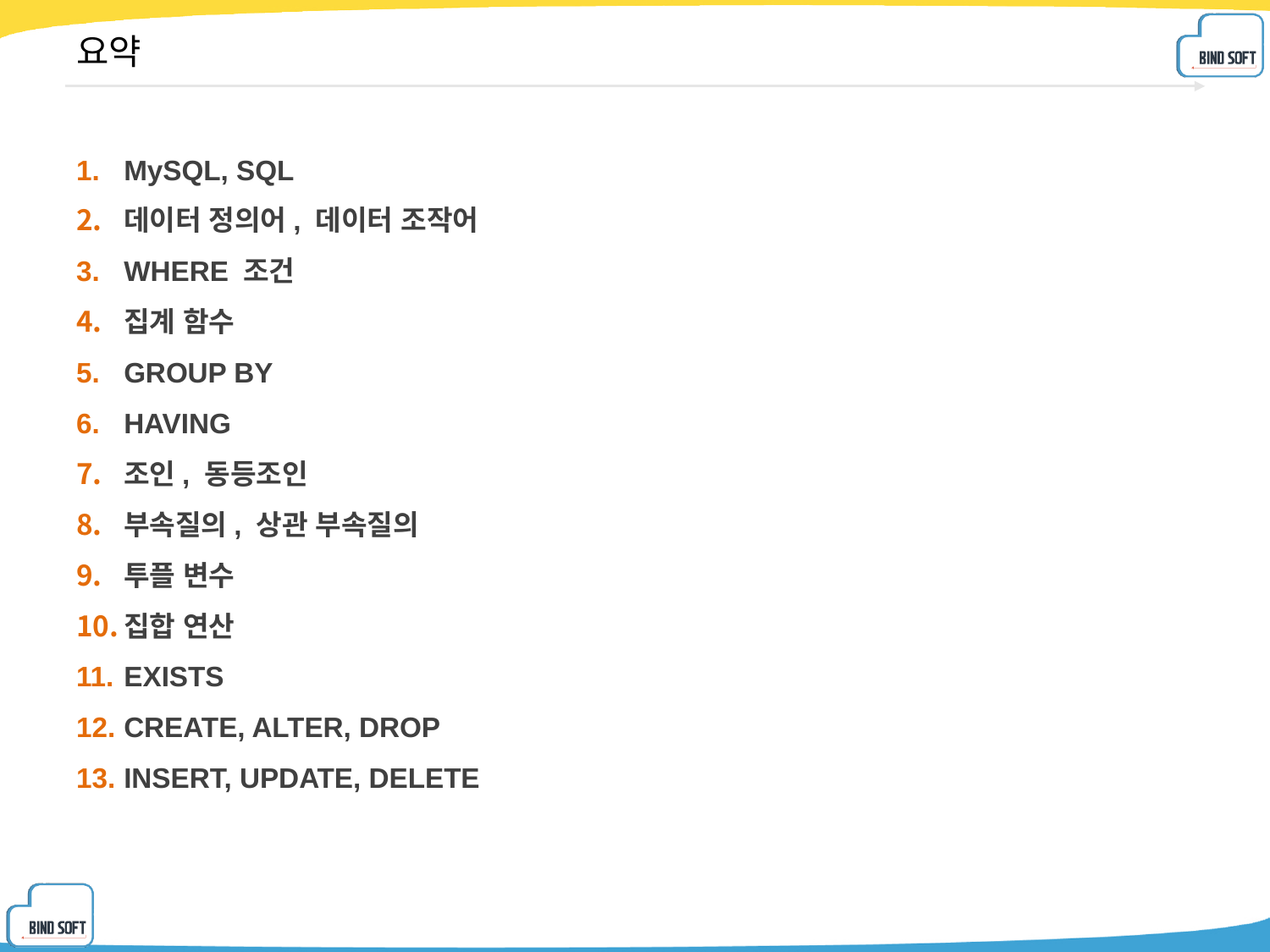

# 요약
MySQL, SQL
데이터 정의어, 데이터 조작어
WHERE 조건
집계 함수
GROUP BY
HAVING
조인, 동등조인
부속질의, 상관 부속질의
투플 변수
집합 연산
EXISTS
CREATE, ALTER, DROP
INSERT, UPDATE, DELETE